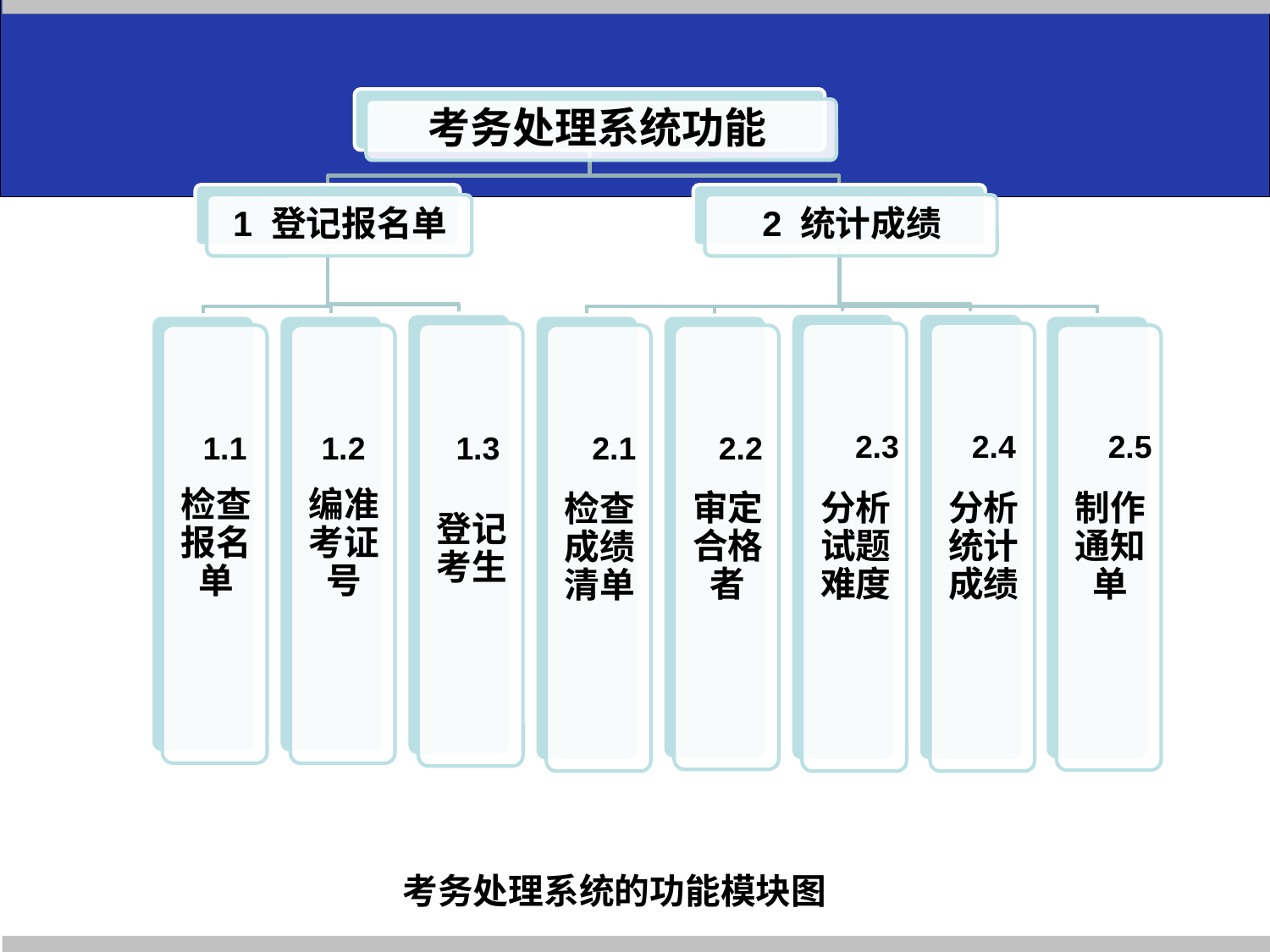

考务处理系统功能
1 登记报名单
检查报名单
编准考证号
登记考生
2 统计成绩
检查成绩清单
审定合格者
分析试题难度
分析统计成绩
制作通知单
2.3
2.4
2.5
1.1
1.2
1.3
2.1
2.2
考务处理系统的功能模块图